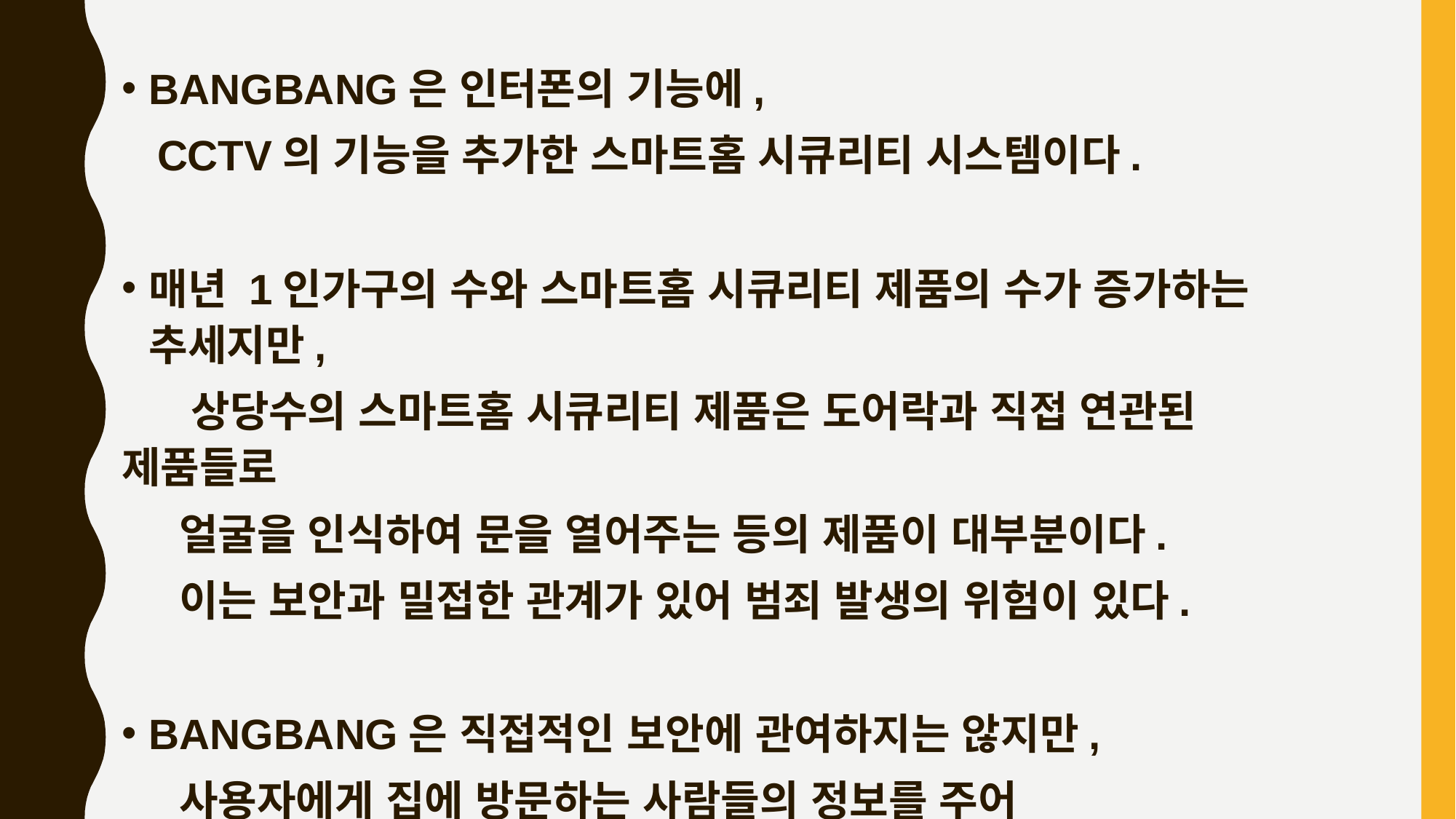

BANGBANG은 인터폰의 기능에,
   CCTV의 기능을 추가한 스마트홈 시큐리티 시스템이다.

매년 1인가구의 수와 스마트홈 시큐리티 제품의 수가 증가하는 추세지만,
     상당수의 스마트홈 시큐리티 제품은 도어락과 직접 연관된 제품들로
    얼굴을 인식하여 문을 열어주는 등의 제품이 대부분이다.
    이는 보안과 밀접한 관계가 있어 범죄 발생의 위험이 있다.

BANGBANG은 직접적인 보안에 관여하지는 않지만,
    사용자에게 집에 방문하는 사람들의 정보를 주어
    범죄를 예방하는 측면에 초점을 맞추었다.